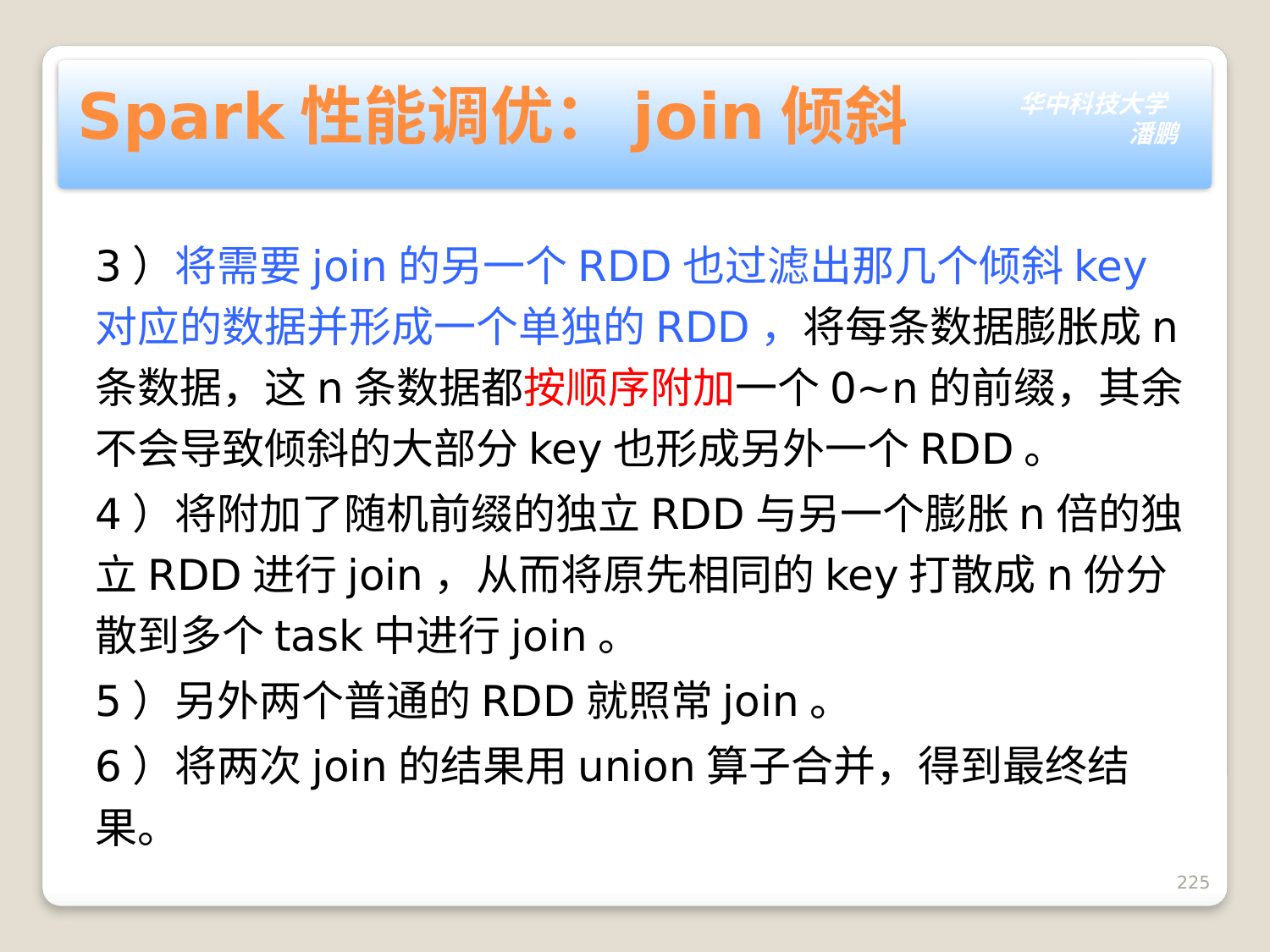

# Spark性能调优：join倾斜
3）将需要join的另一个RDD也过滤出那几个倾斜key对应的数据并形成一个单独的RDD，将每条数据膨胀成n条数据，这n条数据都按顺序附加一个0~n的前缀，其余不会导致倾斜的大部分key也形成另外一个RDD。
4）将附加了随机前缀的独立RDD与另一个膨胀n倍的独立RDD进行join，从而将原先相同的key打散成n份分散到多个task中进行join。
5）另外两个普通的RDD就照常join。
6）将两次join的结果用union算子合并，得到最终结果。
225